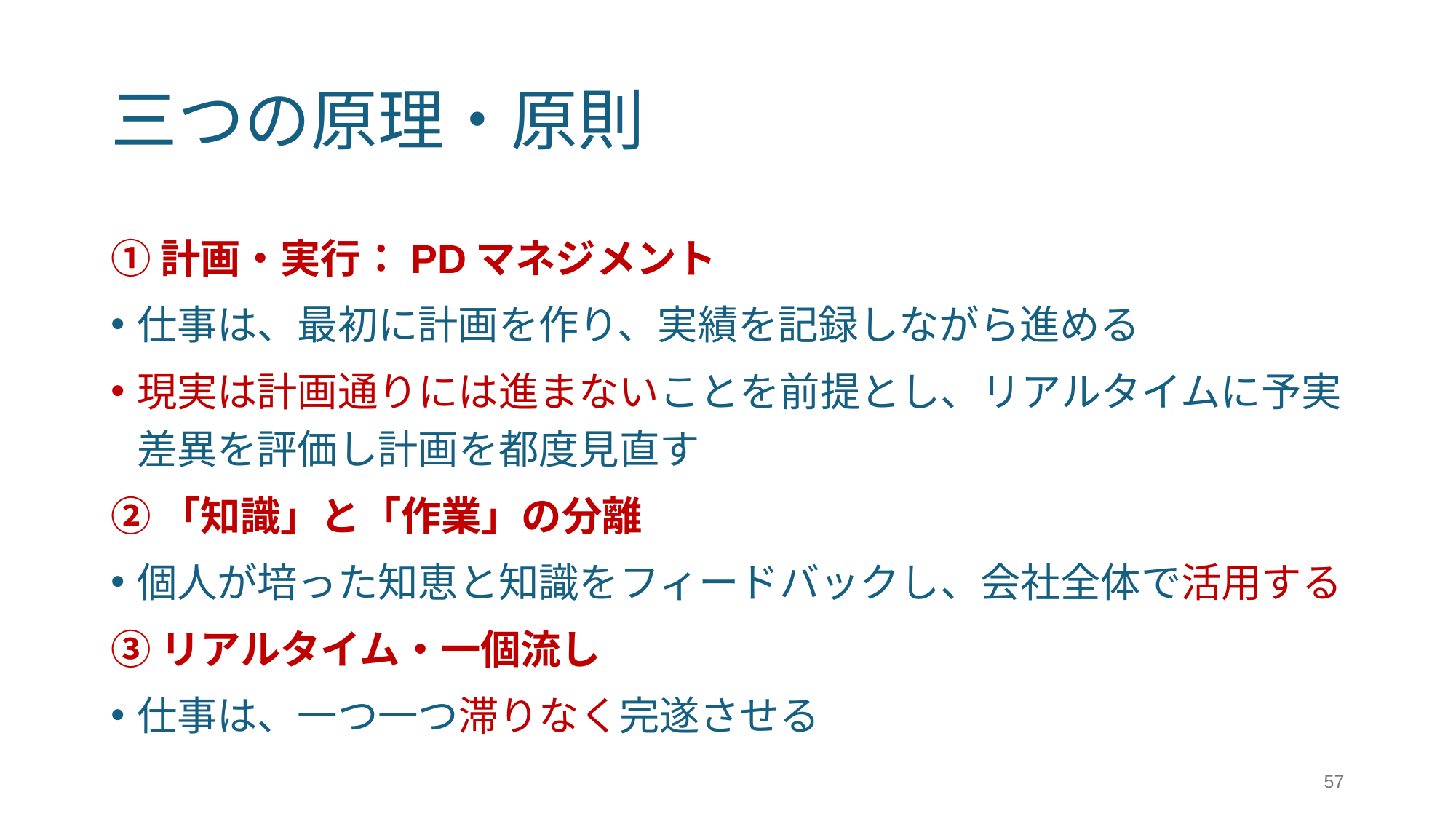

# 三つの原理・原則
①計画・実行：PDマネジメント
仕事は、最初に計画を作り、実績を記録しながら進める
現実は計画通りには進まないことを前提とし、リアルタイムに予実差異を評価し計画を都度見直す
②「知識」と「作業」の分離
個人が培った知恵と知識をフィードバックし、会社全体で活用する
③リアルタイム・一個流し
仕事は、一つ一つ滞りなく完遂させる

57